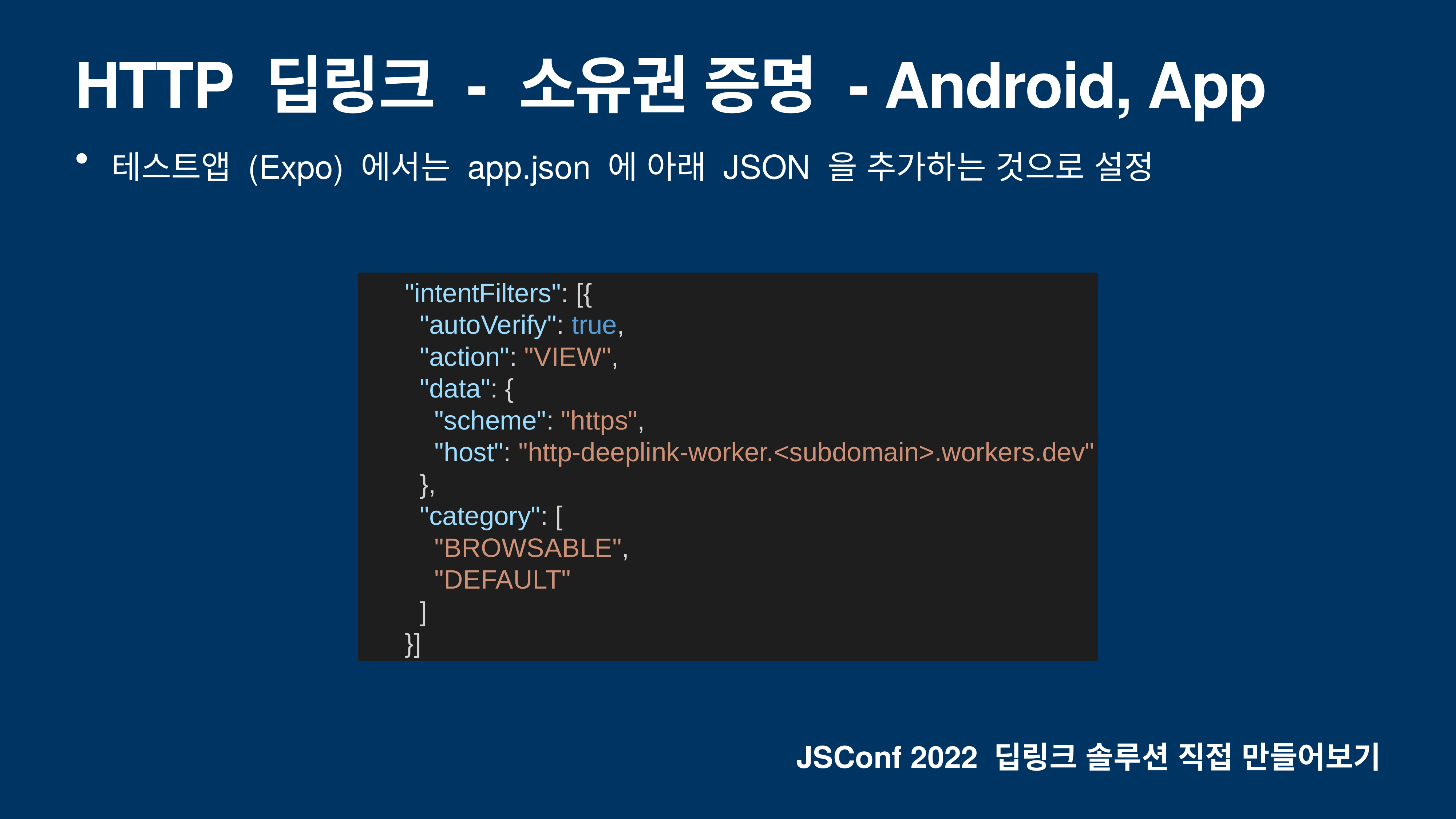

# HTTP 딥링크 - 소유권 증명 - Android, App
테스트앱 (Expo) 에서는 app.json 에 아래 JSON 을 추가하는 것으로 설정
      "intentFilters": [{
        "autoVerify": true,
        "action": "VIEW",
        "data": {
          "scheme": "https",
          "host": "http-deeplink-worker.<subdomain>.workers.dev"
        },
        "category": [
          "BROWSABLE",
          "DEFAULT"
        ]
      }]
JSConf 2022 딥링크 솔루션 직접 만들어보기